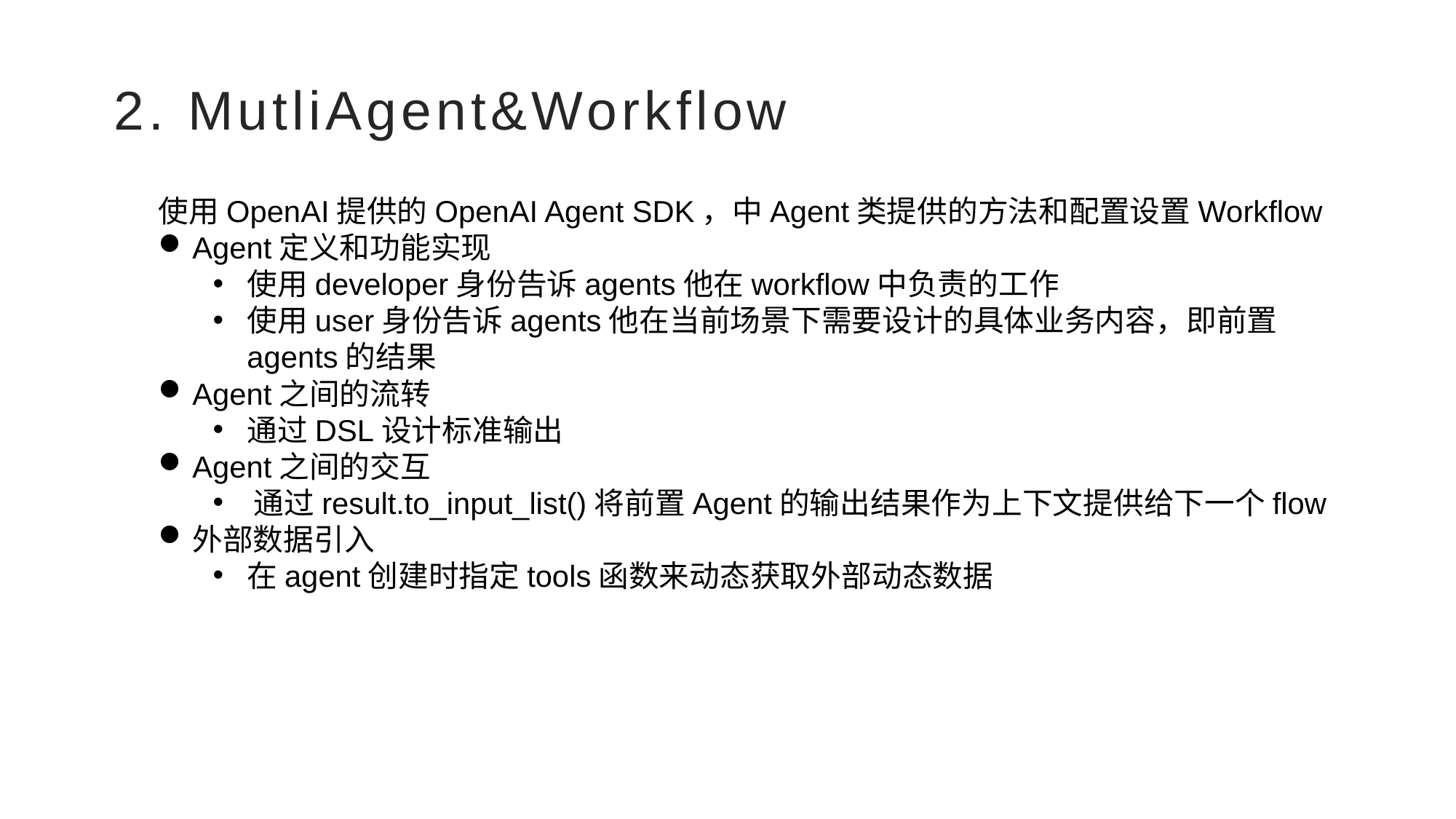

# 2. MutliAgent&Workflow
使用OpenAI提供的OpenAI Agent SDK，中Agent类提供的方法和配置设置Workflow
Agent定义和功能实现
使用developer身份告诉agents他在workflow中负责的工作
使用user身份告诉agents他在当前场景下需要设计的具体业务内容，即前置agents的结果
Agent之间的流转
通过DSL设计标准输出
Agent之间的交互
通过result.to_input_list()将前置Agent的输出结果作为上下文提供给下一个flow
外部数据引入
在agent创建时指定tools函数来动态获取外部动态数据